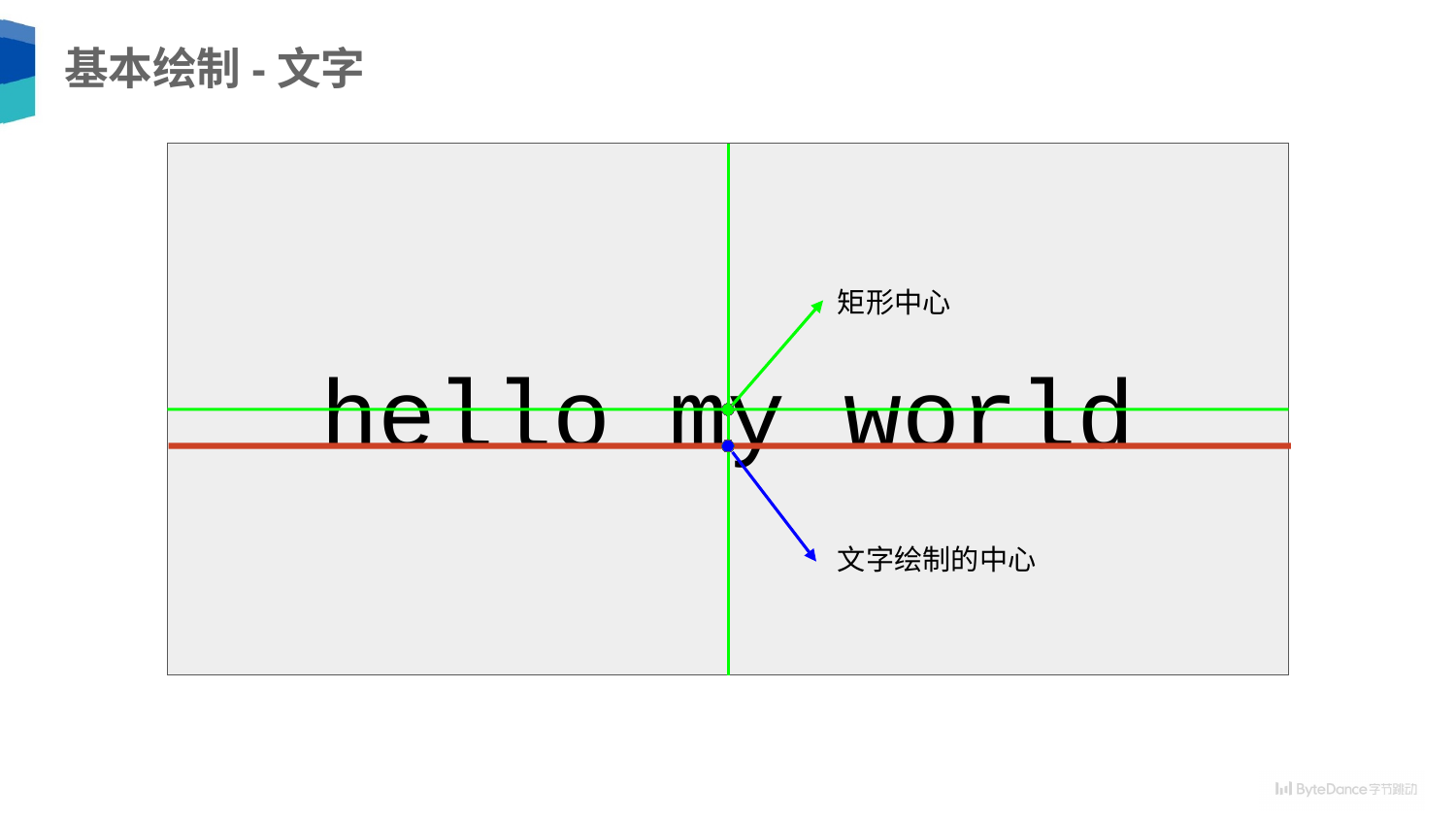

# 基本绘制-文字

矩形中心

hello my world

文字绘制的中心